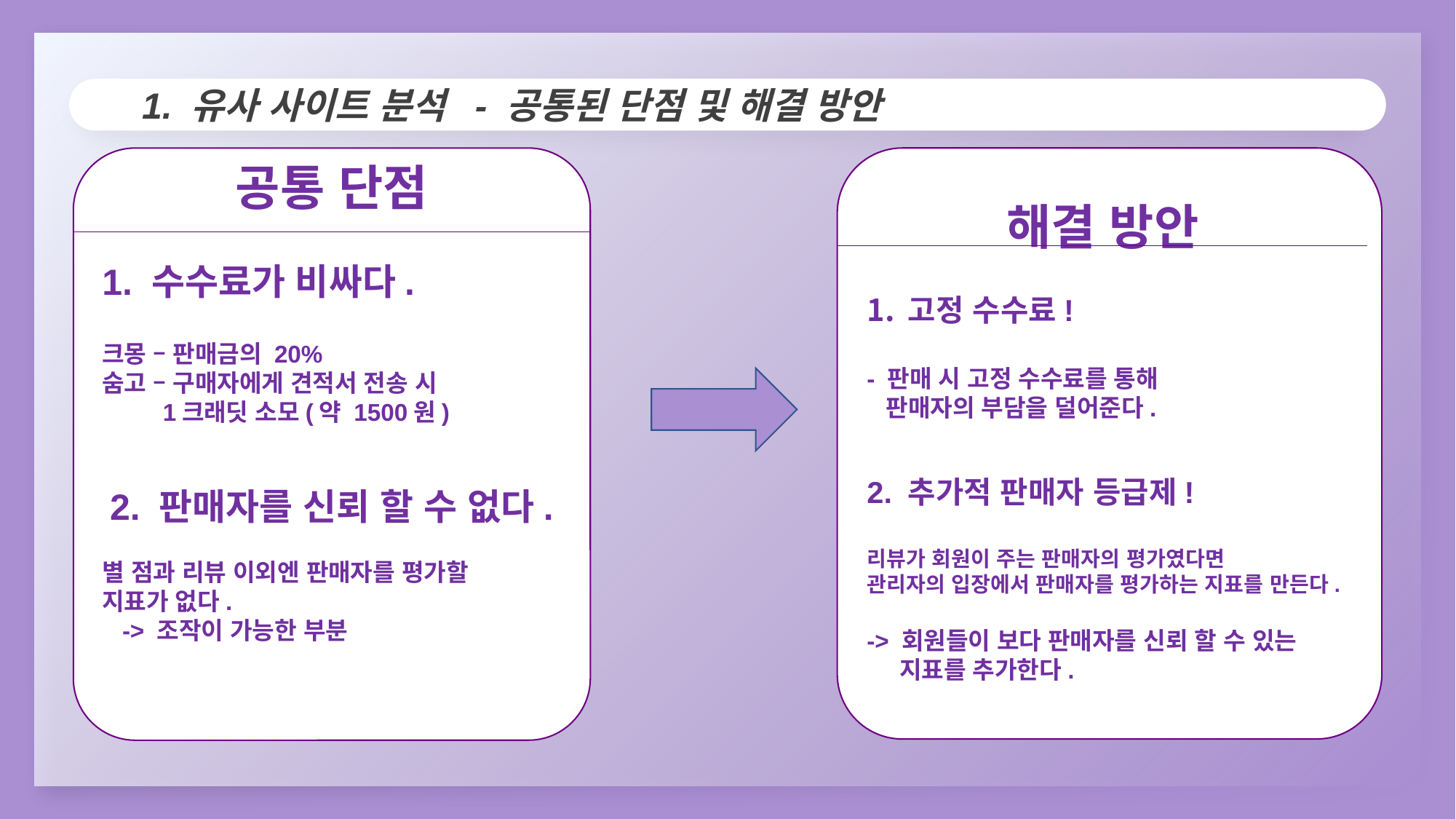

1. 유사 사이트 분석  - 공통된 단점 및 해결 방안
공통 단점

1. 수수료가 비싸다.

크몽 – 판매금의 20%
숨고 – 구매자에게 견적서 전송 시
         1크래딧 소모(약 1500원)

2. 판매자를 신뢰 할 수 없다.

별 점과 리뷰 이외엔 판매자를 평가할
지표가 없다.
   -> 조작이 가능한 부분

해결 방안

고정 수수료!

- 판매 시 고정 수수료를 통해
  판매자의 부담을 덜어준다.

2. 추가적 판매자 등급제!

리뷰가 회원이 주는 판매자의 평가였다면
관리자의 입장에서 판매자를 평가하는 지표를 만든다.

-> 회원들이 보다 판매자를 신뢰 할 수 있는
    지표를 추가한다.